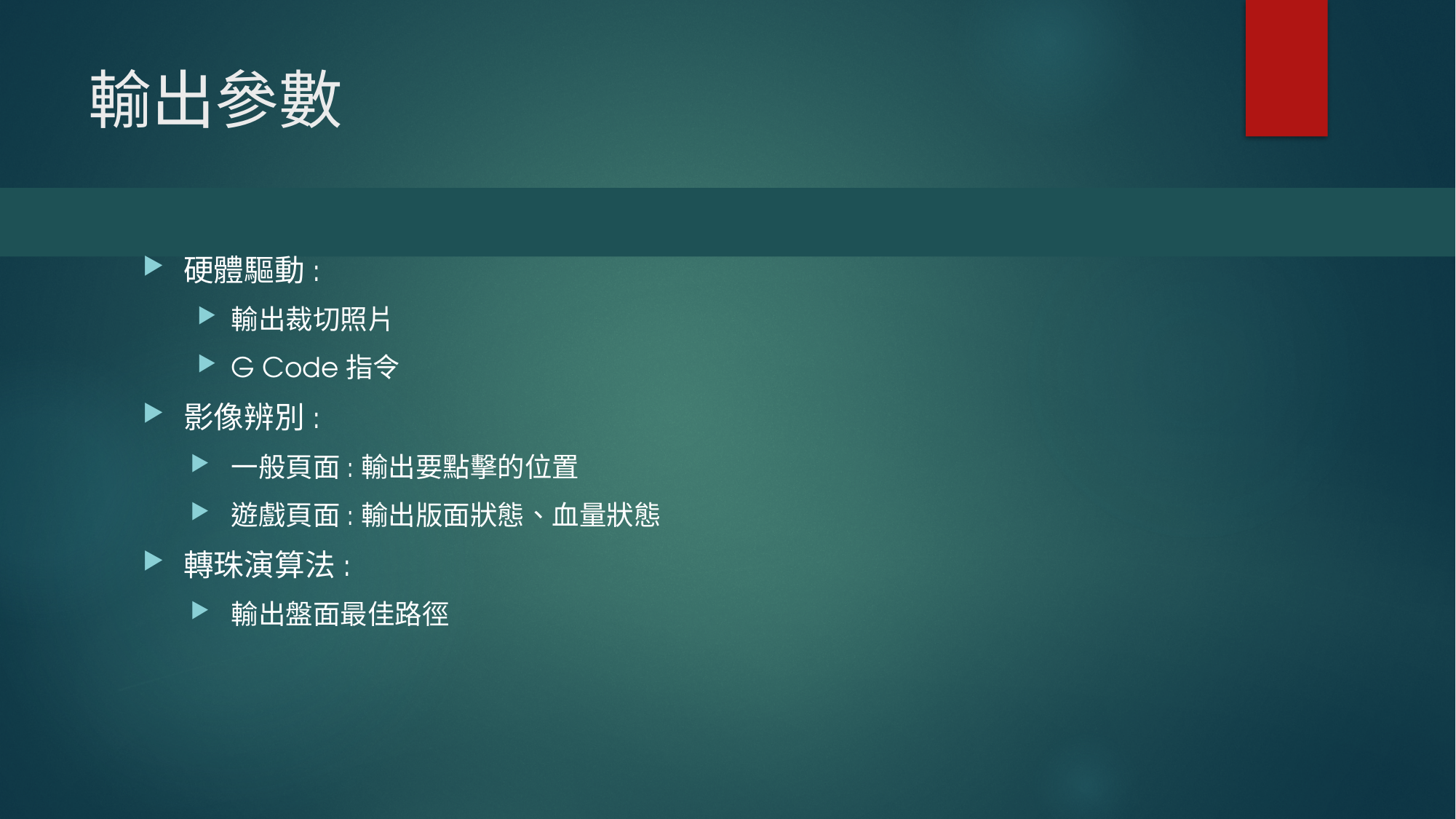

# 輸出參數
硬體驅動:
輸出裁切照片
G Code指令
影像辨別:
一般頁面:輸出要點擊的位置
遊戲頁面:輸出版面狀態、血量狀態
轉珠演算法:
輸出盤面最佳路徑